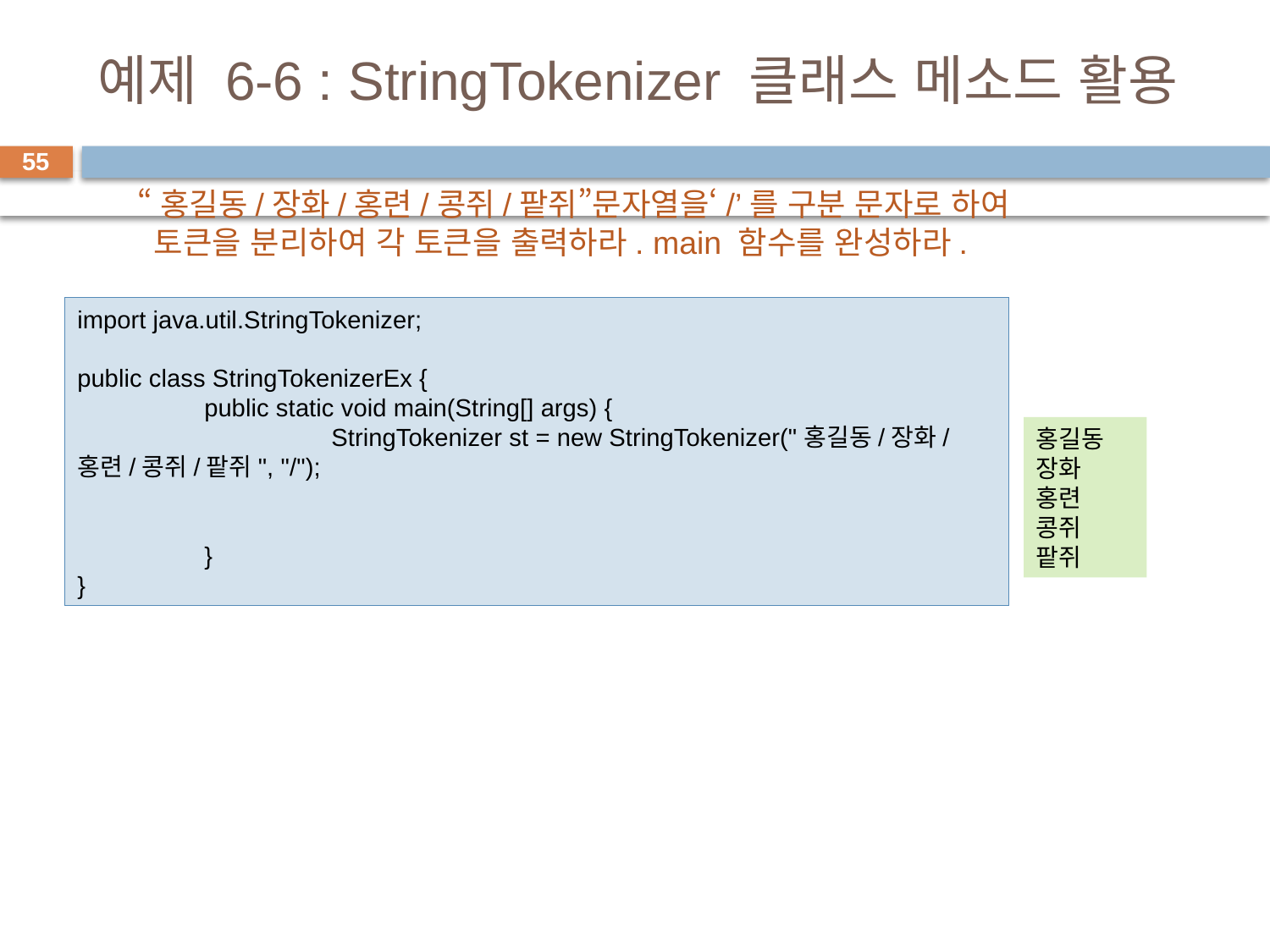

# 예제 6-6 : StringTokenizer 클래스 메소드 활용
55
“홍길동/장화/홍련/콩쥐/팥쥐”문자열을‘/’를 구분 문자로 하여
 토큰을 분리하여 각 토큰을 출력하라. main 함수를 완성하라.
import java.util.StringTokenizer;

public class StringTokenizerEx {
	public static void main(String[] args) {
		StringTokenizer st = new StringTokenizer("홍길동/장화/홍련/콩쥐/팥쥐", "/");

	}
}
홍길동
장화
홍련
콩쥐
팥쥐